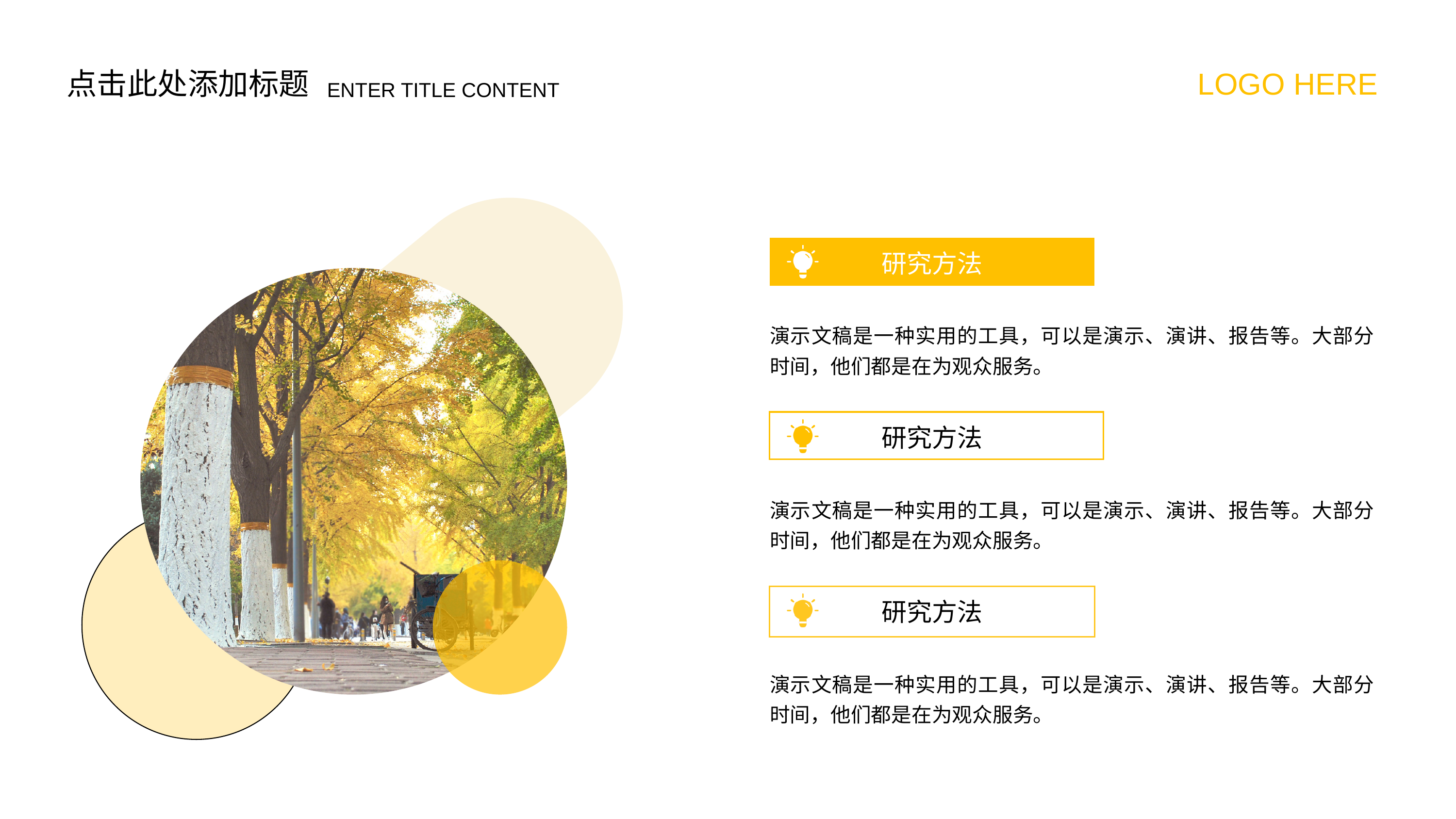

点击此处添加标题
LOGO HERE
ENTER TITLE CONTENT

研究方法

演示文稿是一种实用的工具，可以是演示、演讲、报告等。大部分时间，他们都是在为观众服务。

研究方法

演示文稿是一种实用的工具，可以是演示、演讲、报告等。大部分时间，他们都是在为观众服务。

研究方法

演示文稿是一种实用的工具，可以是演示、演讲、报告等。大部分时间，他们都是在为观众服务。